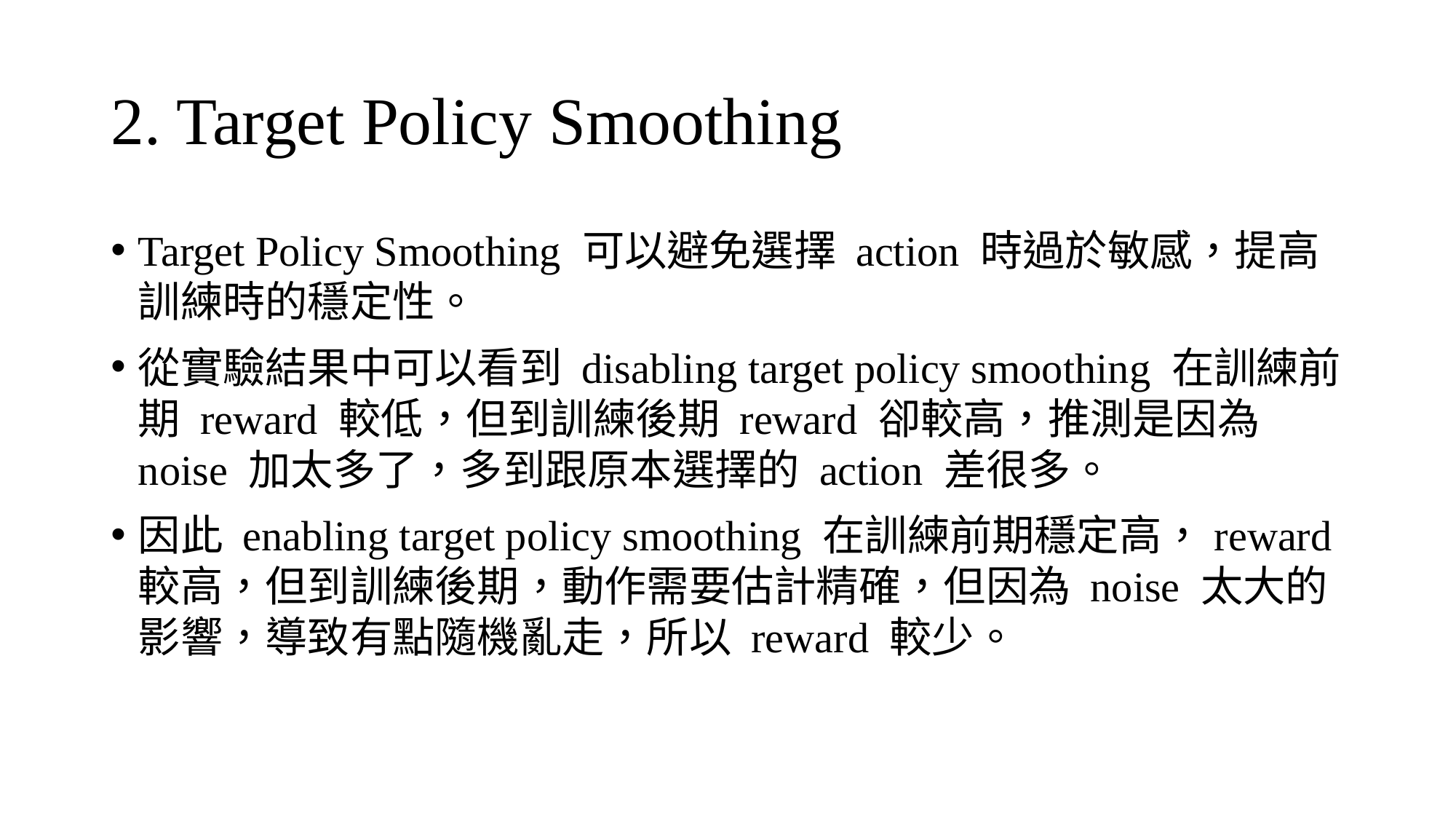

# 2. Target Policy Smoothing
Target Policy Smoothing 可以避免選擇 action 時過於敏感，提高訓練時的穩定性。
從實驗結果中可以看到 disabling target policy smoothing 在訓練前期 reward 較低，但到訓練後期 reward 卻較高，推測是因為 noise 加太多了，多到跟原本選擇的 action 差很多。
因此 enabling target policy smoothing 在訓練前期穩定高，reward較高，但到訓練後期，動作需要估計精確，但因為 noise 太大的影響，導致有點隨機亂走，所以 reward 較少。